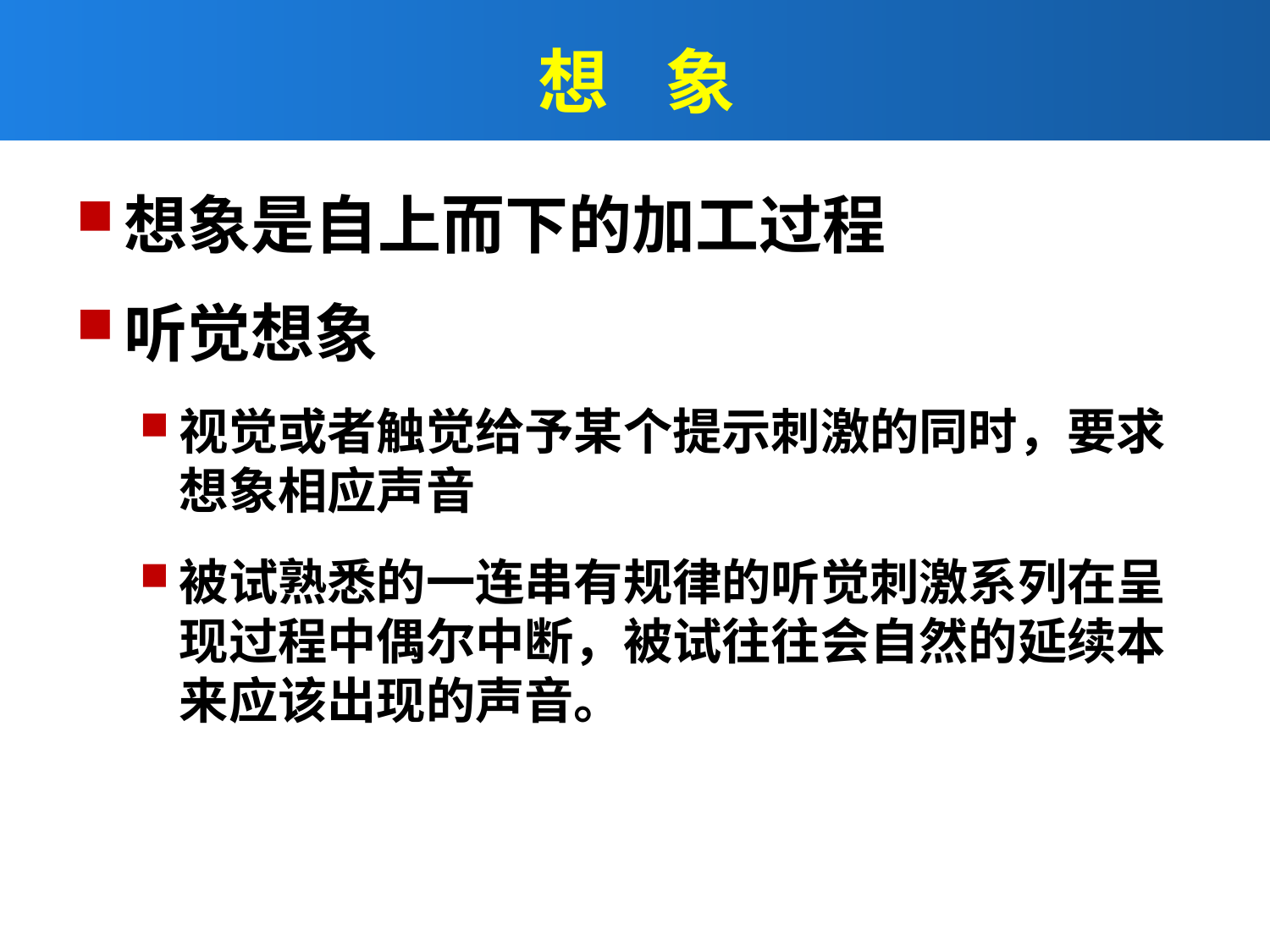

# 想	象
想象是自上而下的加工过程
听觉想象
视觉或者触觉给予某个提示刺激的同时，要求想象相应声音
被试熟悉的一连串有规律的听觉刺激系列在呈现过程中偶尔中断，被试往往会自然的延续本来应该出现的声音。